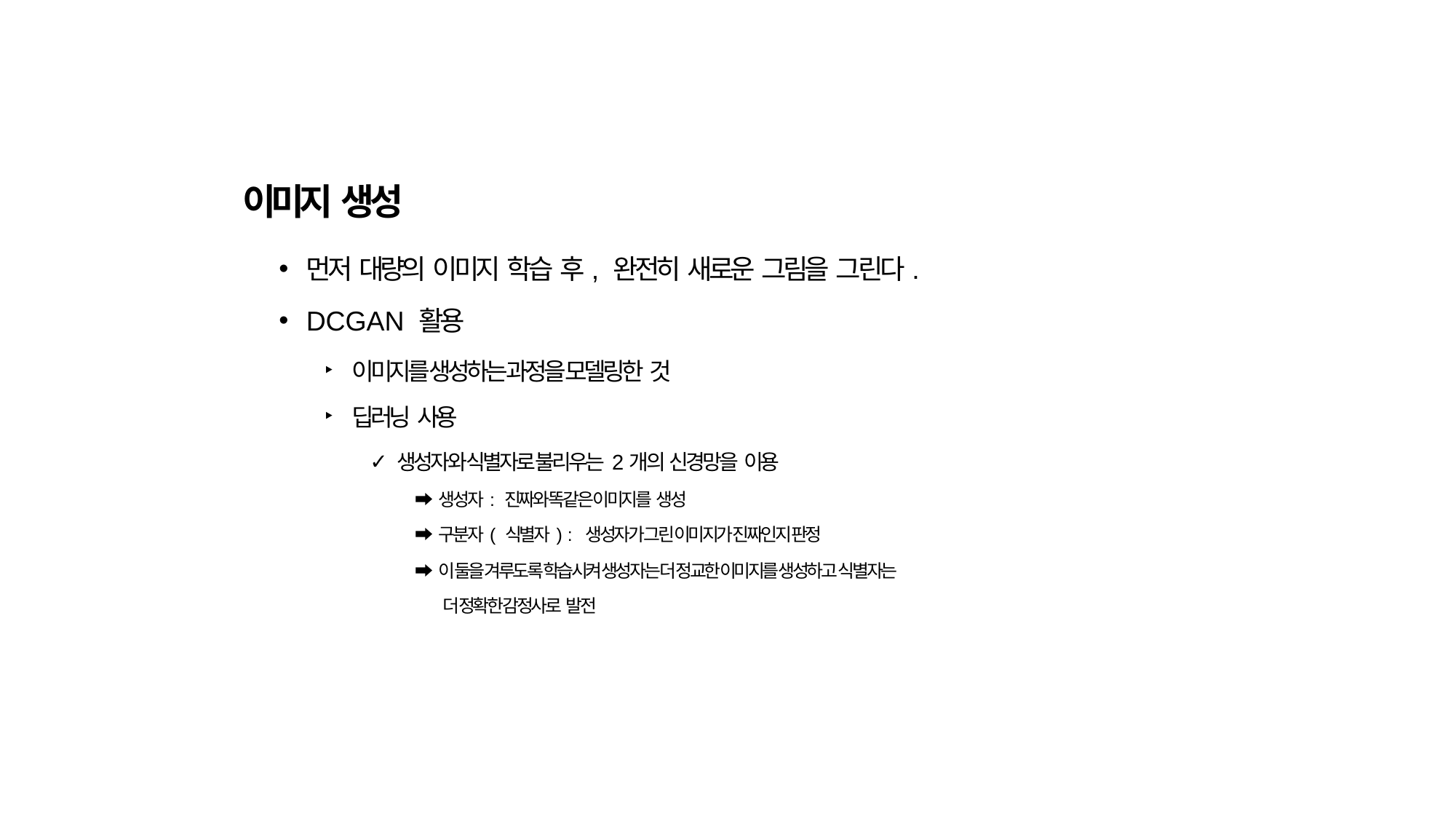

#
이미지 생성
먼저 대량의 이미지 학습 후, 완전히 새로운 그림을 그린다.
DCGAN 활용
이미지를 생성하는 과정을 모델링한 것
딥러닝 사용
생성자와 식별자로 불리우는 2개의 신경망을 이용
➡ 생성자 : 진짜와 똑같은 이미지를 생성
➡ 구분자 ( 식별자 ) : 생성자가 그린 이미지가 진짜인지 판정
➡ 이 둘을 겨루도록 학습시켜 생성자는 더 정교한 이미지를 생성하고  식별자는 더 정확한 감정사로 발전